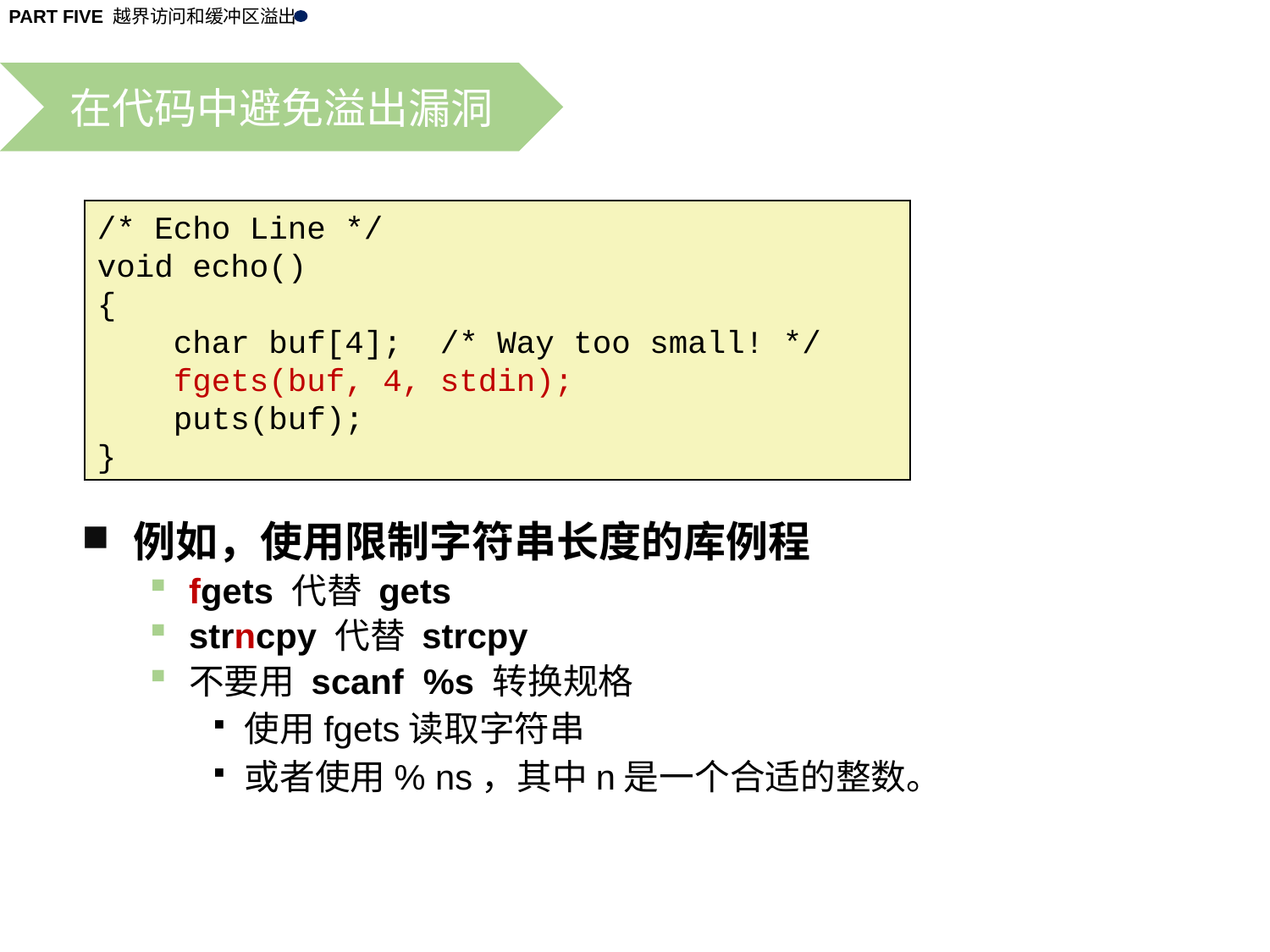

PART FIVE 越界访问和缓冲区溢出

在代码中避免溢出漏洞
/* Echo Line */
void echo()
{
    char buf[4];  /* Way too small! */
    fgets(buf, 4, stdin);
    puts(buf);
}
例如，使用限制字符串长度的库例程
fgets 代替 gets
strncpy 代替 strcpy
不要用 scanf  %s 转换规格
使用fgets读取字符串
或者使用% ns，其中n是一个合适的整数。